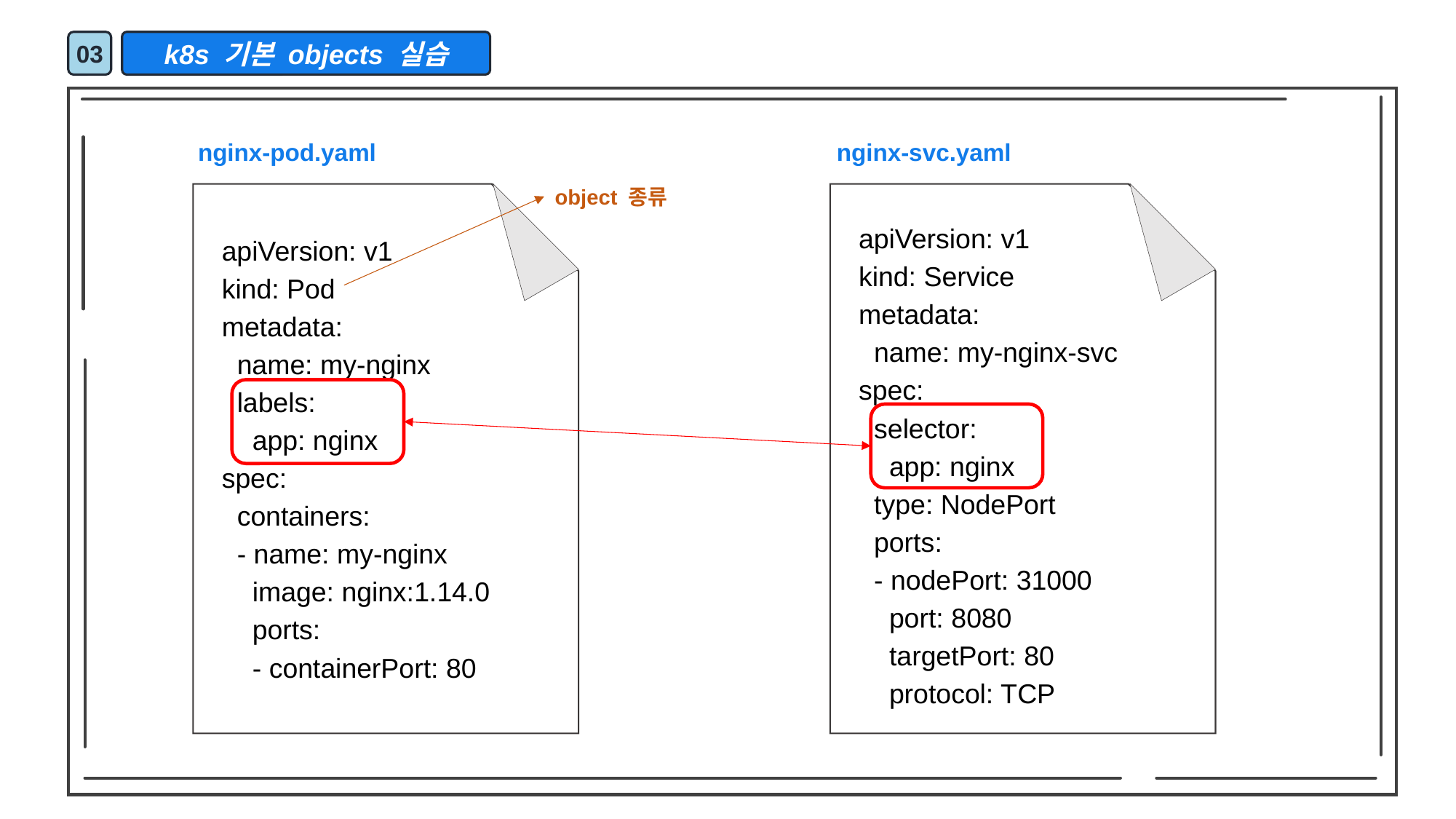

03
k8s 기본 objects 실습

nginx-pod.yaml
nginx-svc.yaml

object 종류
apiVersion: v1
kind: Service
metadata:
  name: my-nginx-svc
spec:
  selector:
    app: nginx
  type: NodePort
  ports:
  - nodePort: 31000
    port: 8080
    targetPort: 80
    protocol: TCP
apiVersion: v1
kind: Pod
metadata:
  name: my-nginx
  labels:
    app: nginx
spec:
  containers:
  - name: my-nginx
    image: nginx:1.14.0
    ports:
    - containerPort: 80